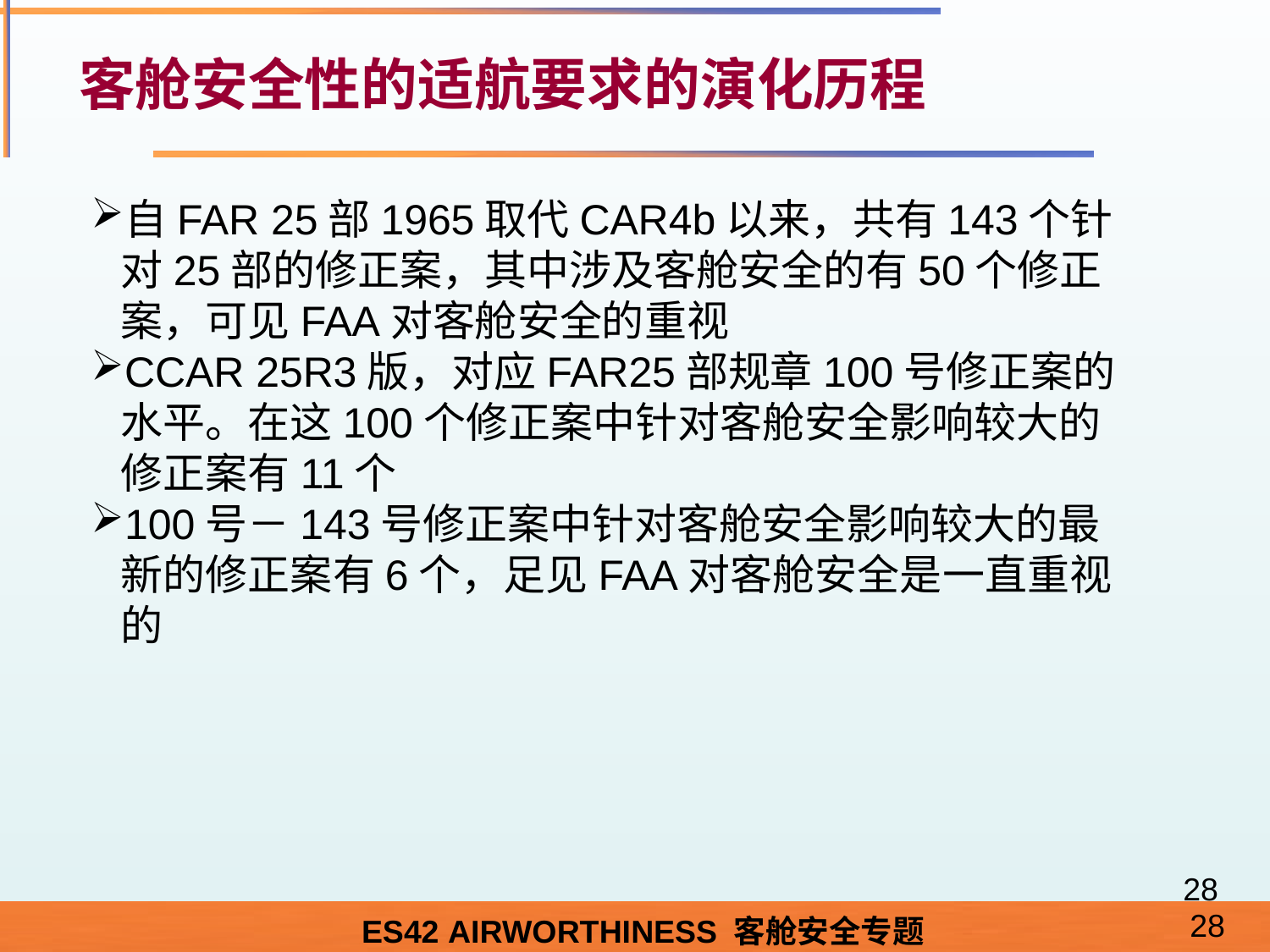

# 客舱安全性的适航要求的演化历程
自FAR 25部1965取代CAR4b以来，共有143个针对25部的修正案，其中涉及客舱安全的有50个修正案，可见FAA对客舱安全的重视
CCAR 25R3版，对应FAR25部规章100号修正案的水平。在这100个修正案中针对客舱安全影响较大的修正案有11个
100号－143号修正案中针对客舱安全影响较大的最新的修正案有6个，足见FAA对客舱安全是一直重视的

28